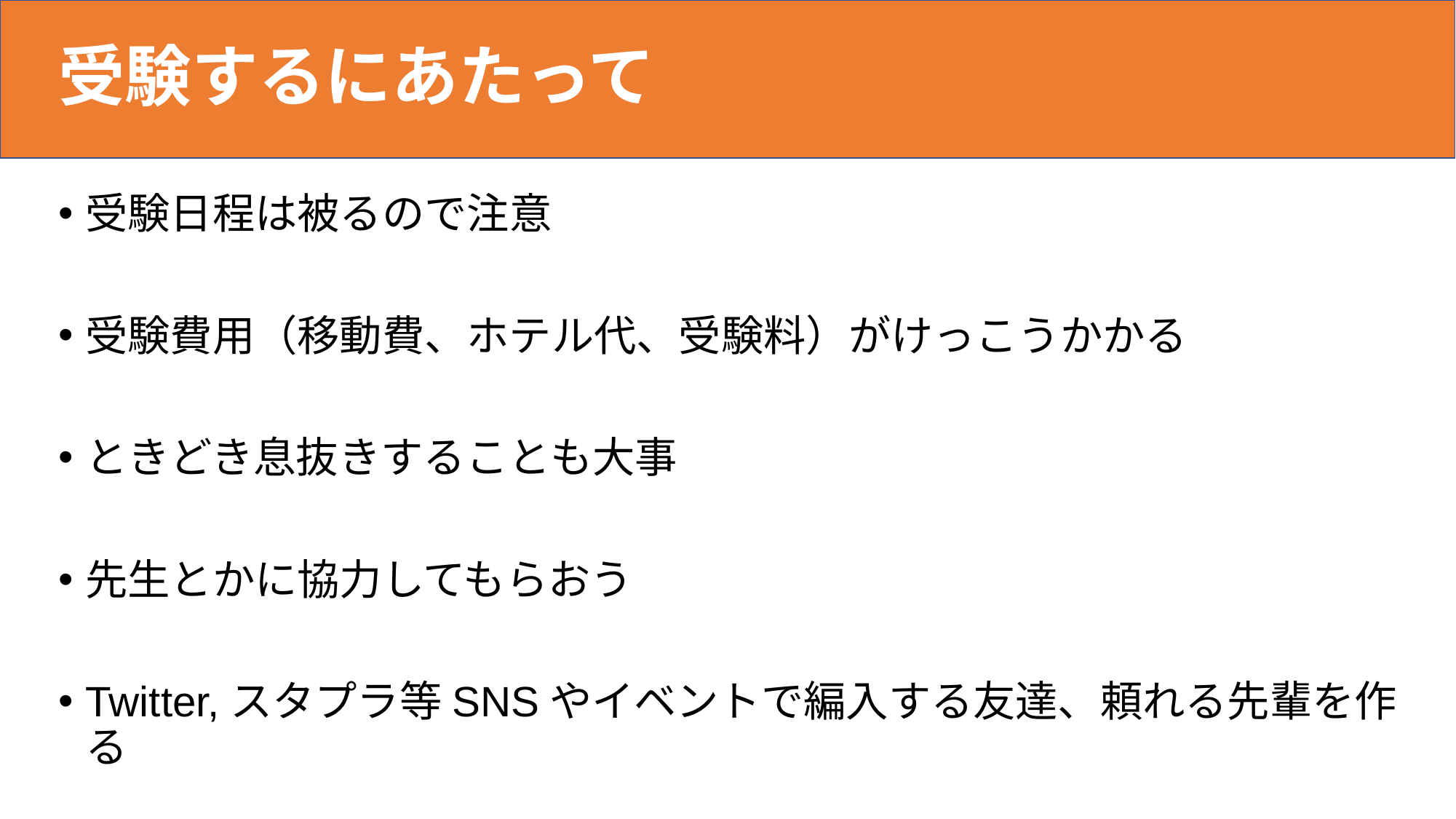

# 受験するにあたって
受験日程は被るので注意

受験費用（移動費、ホテル代、受験料）がけっこうかかる

ときどき息抜きすることも大事

先生とかに協力してもらおう

Twitter,スタプラ等SNSやイベントで編入する友達、頼れる先輩を作る